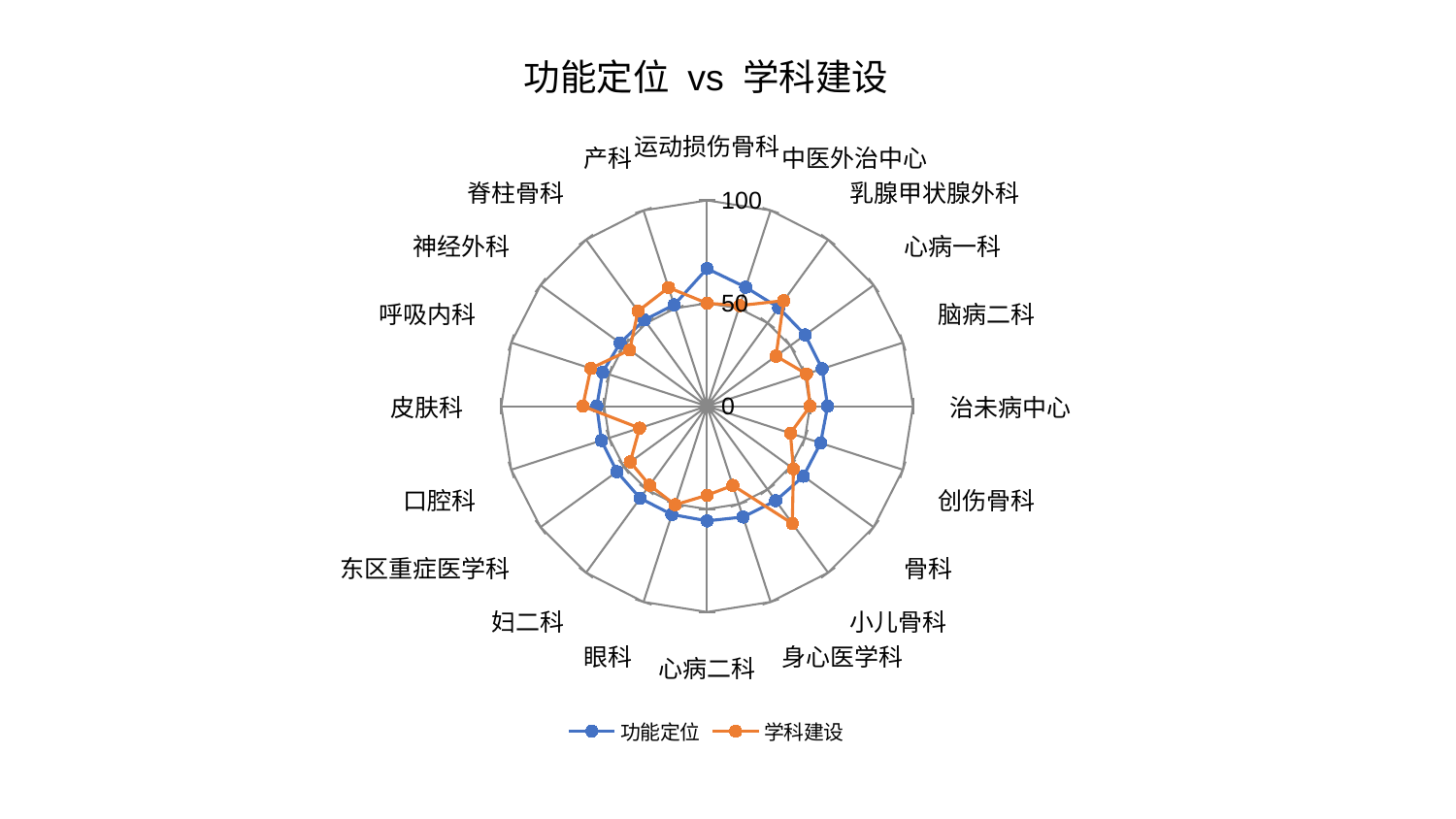

### Chart: 功能定位 vs 学科建设

| Category | 功能定位 | 学科建设 |
|---|---|---|
| 运动损伤骨科 | 66.8668696316368 | 50.005241842029776 |
| 中医外治中心 | 60.78081138442299 | 51.42034399874164 |
| 乳腺甲状腺外科 | 59.16121078081465 | 63.35893416570693 |
| 心病一科 | 58.88095804738589 | 41.42548533830898 |
| 脑病二科 | 58.75641419750594 | 50.76557616446769 |
| 治未病中心 | 58.56520814836335 | 50.060773404887634 |
| 创伤骨科 | 57.974990170145574 | 42.59023864608611 |
| 骨科 | 57.87971814171731 | 51.82911485182159 |
| 小儿骨科 | 56.75638212962482 | 70.44694687556813 |
| 身心医学科 | 56.6185375064674 | 40.47113000553957 |
| 心病二科 | 55.72457682494343 | 43.280190118845134 |
| 眼科 | 55.341842984123346 | 50.358982997513586 |
| 妇二科 | 55.30521994255142 | 47.495322407090036 |
| 东区重症医学科 | 54.15961885337331 | 46.14755864118722 |
| 口腔科 | 53.96959695887519 | 34.46843961260375 |
| 皮肤科 | 53.57828770513224 | 60.384690584893086 |
| 呼吸内科 | 53.36075574284265 | 59.39020480562261 |
| 神经外科 | 52.20899970834698 | 46.47275410036903 |
| 脊柱骨科 | 51.85145388470305 | 57.07399970933522 |
| 产科 | 51.76033198203094 | 60.619524632074835 |
32